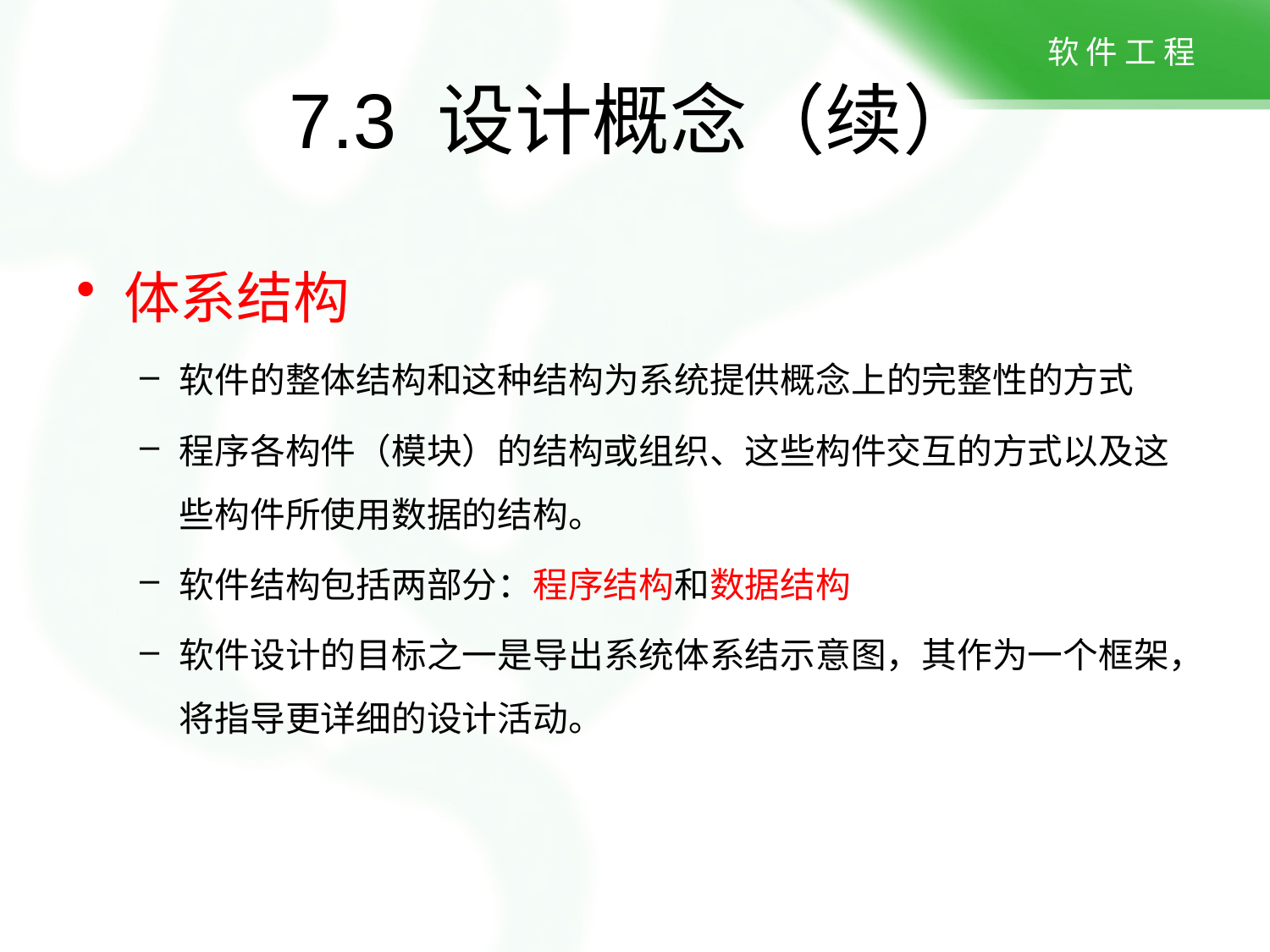

7.3 设计概念（续）
体系结构
软件的整体结构和这种结构为系统提供概念上的完整性的方式
程序各构件（模块）的结构或组织、这些构件交互的方式以及这些构件所使用数据的结构。
软件结构包括两部分：程序结构和数据结构
软件设计的目标之一是导出系统体系结示意图，其作为一个框架，将指导更详细的设计活动。